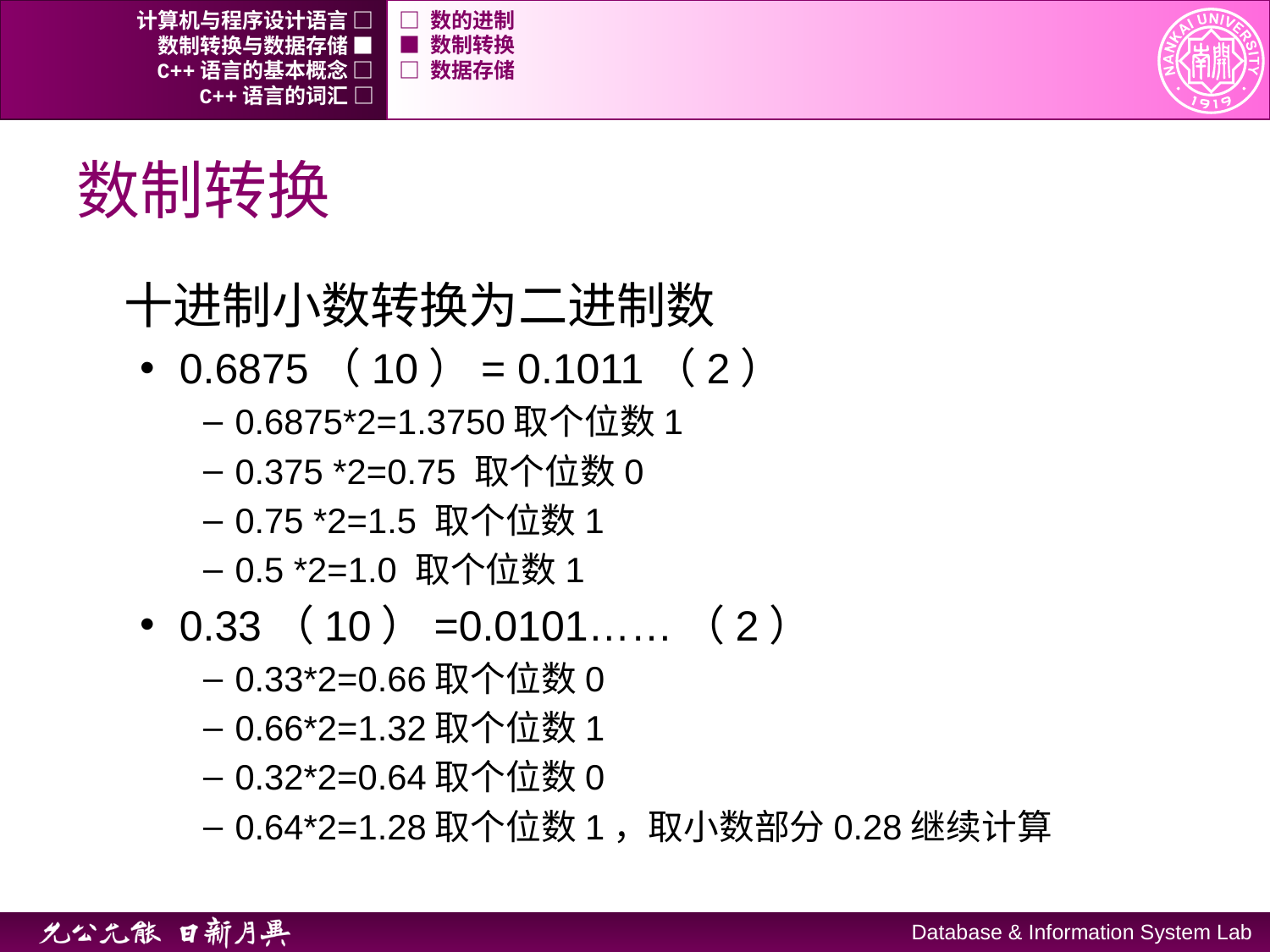

计算机与程序设计语言 □
□ 数的进制
数制转换与数据存储 ■
■ 数制转换
C++语言的基本概念 □
□ 数据存储
C++语言的词汇 □
# 数制转换
十进制小数转换为二进制数
0.6875（10）= 0.1011（2）
0.6875*2=1.3750取个位数1
0.375 *2=0.75 取个位数0
0.75 *2=1.5 取个位数1
0.5 *2=1.0 取个位数1
0.33（10）=0.0101……（2）
0.33*2=0.66取个位数0
0.66*2=1.32取个位数1
0.32*2=0.64取个位数0
0.64*2=1.28取个位数1，取小数部分0.28继续计算